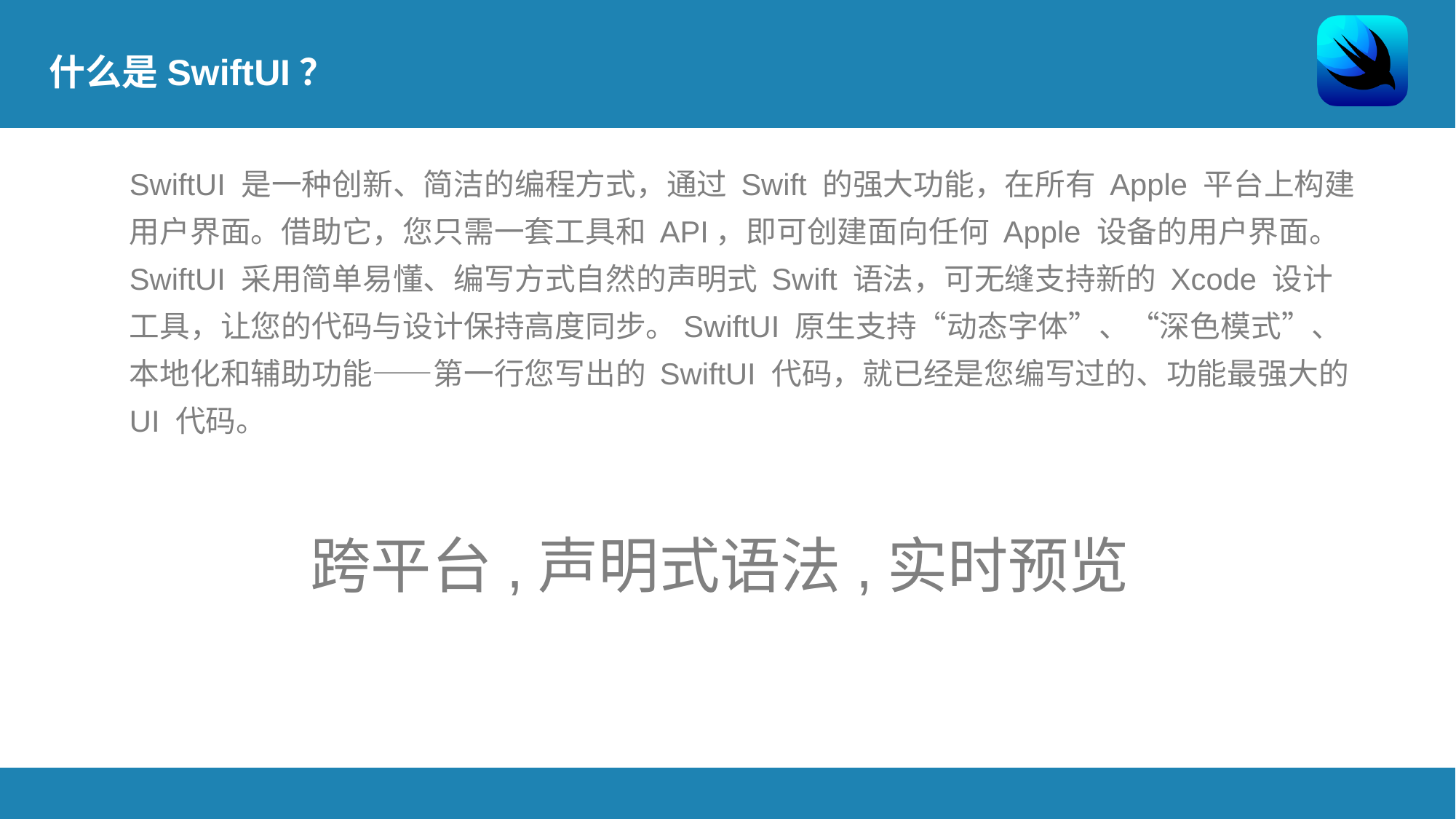

什么是SwiftUI？
SwiftUI 是一种创新、简洁的编程方式，通过 Swift 的强大功能，在所有 Apple 平台上构建用户界面。借助它，您只需一套工具和 API，即可创建面向任何 Apple 设备的用户界面。SwiftUI 采用简单易懂、编写方式自然的声明式 Swift 语法，可无缝支持新的 Xcode 设计工具，让您的代码与设计保持高度同步。SwiftUI 原生支持“动态字体”、“深色模式”、本地化和辅助功能——第一行您写出的 SwiftUI 代码，就已经是您编写过的、功能最强大的 UI 代码。
跨平台,声明式语法,实时预览